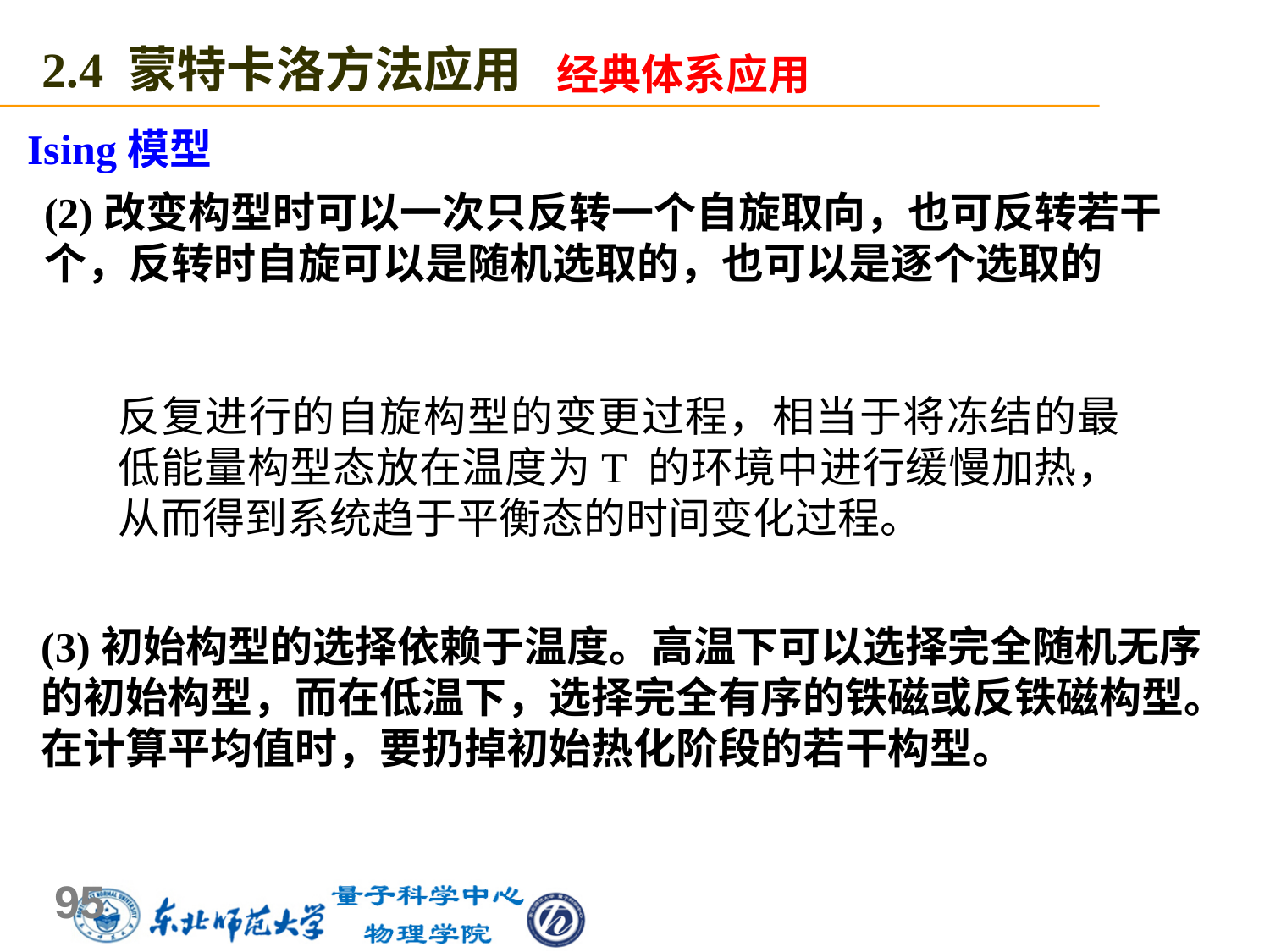

2.4 蒙特卡洛方法应用
经典体系应用

Ising模型
(2)改变构型时可以一次只反转一个自旋取向，也可反转若干个，反转时自旋可以是随机选取的，也可以是逐个选取的
反复进行的自旋构型的变更过程，相当于将冻结的最低能量构型态放在温度为T 的环境中进行缓慢加热，从而得到系统趋于平衡态的时间变化过程。
(3)初始构型的选择依赖于温度。高温下可以选择完全随机无序的初始构型，而在低温下，选择完全有序的铁磁或反铁磁构型。在计算平均值时，要扔掉初始热化阶段的若干构型。
95